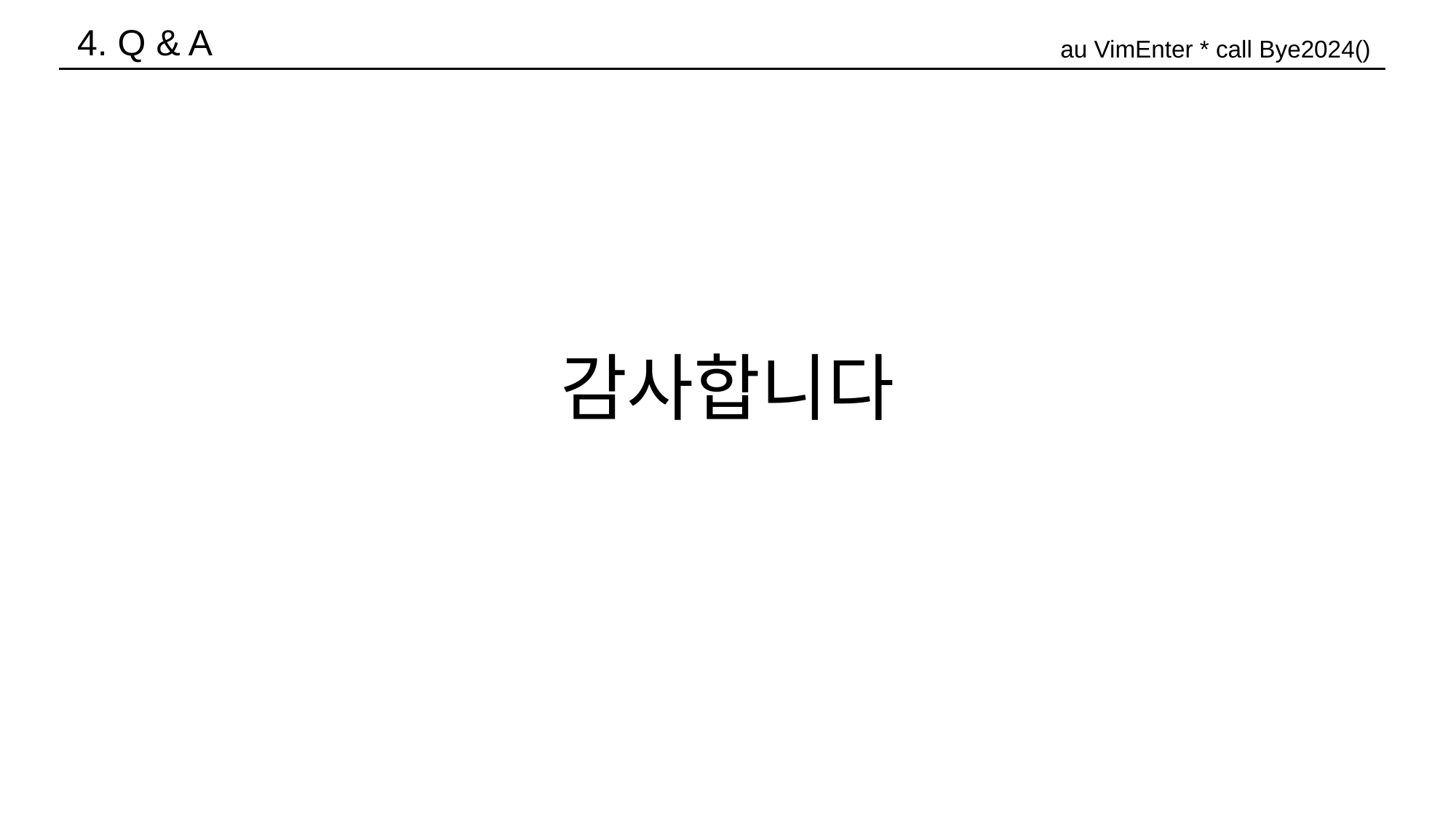

4. Q & A
au VimEnter * call Bye2024()
감사합니다